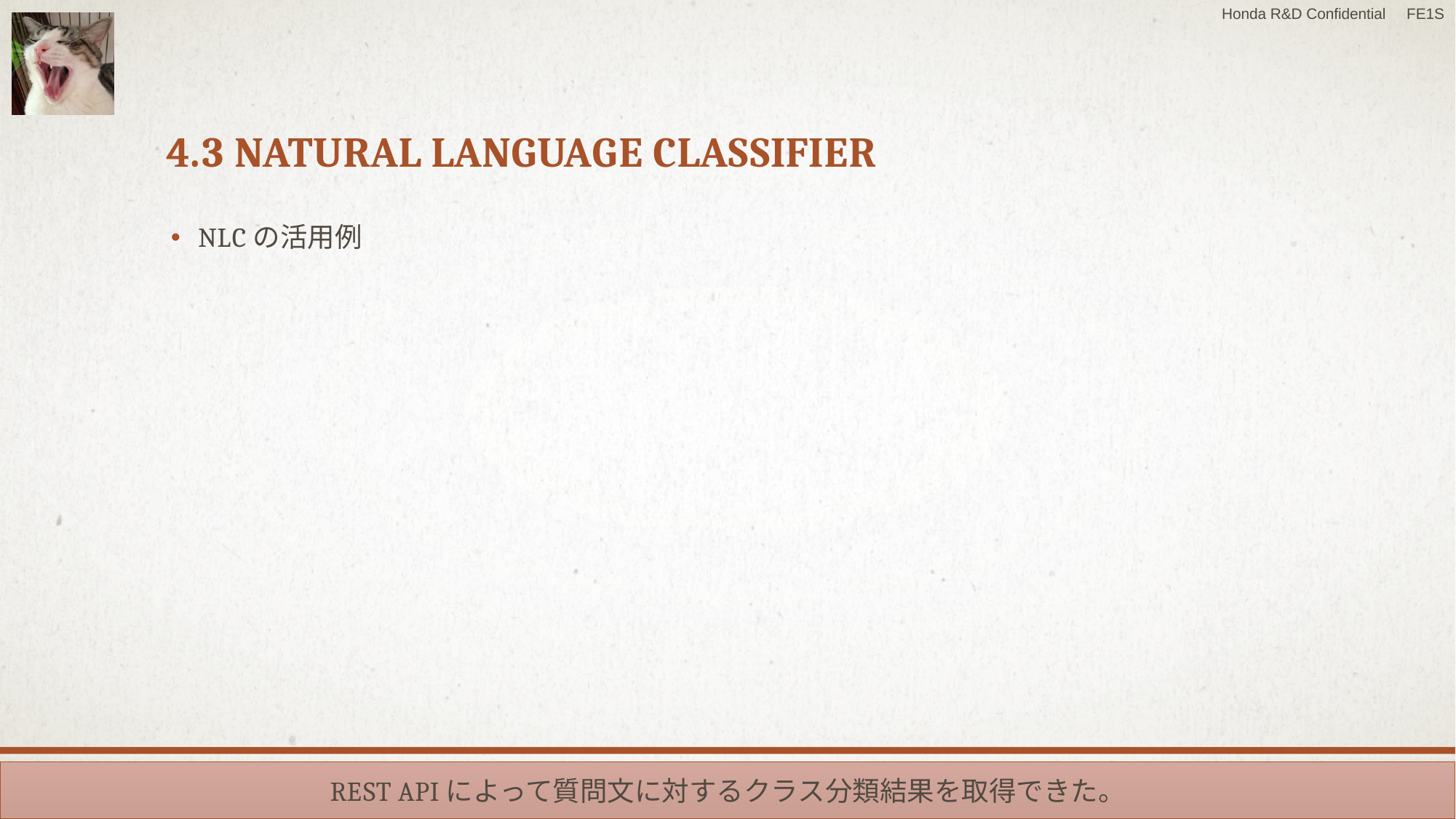

Honda R&D Confidential     FE1S
# 4.3 Natural Language Classifier
NLCの活用例
REST APIによって質問文に対するクラス分類結果を取得できた。